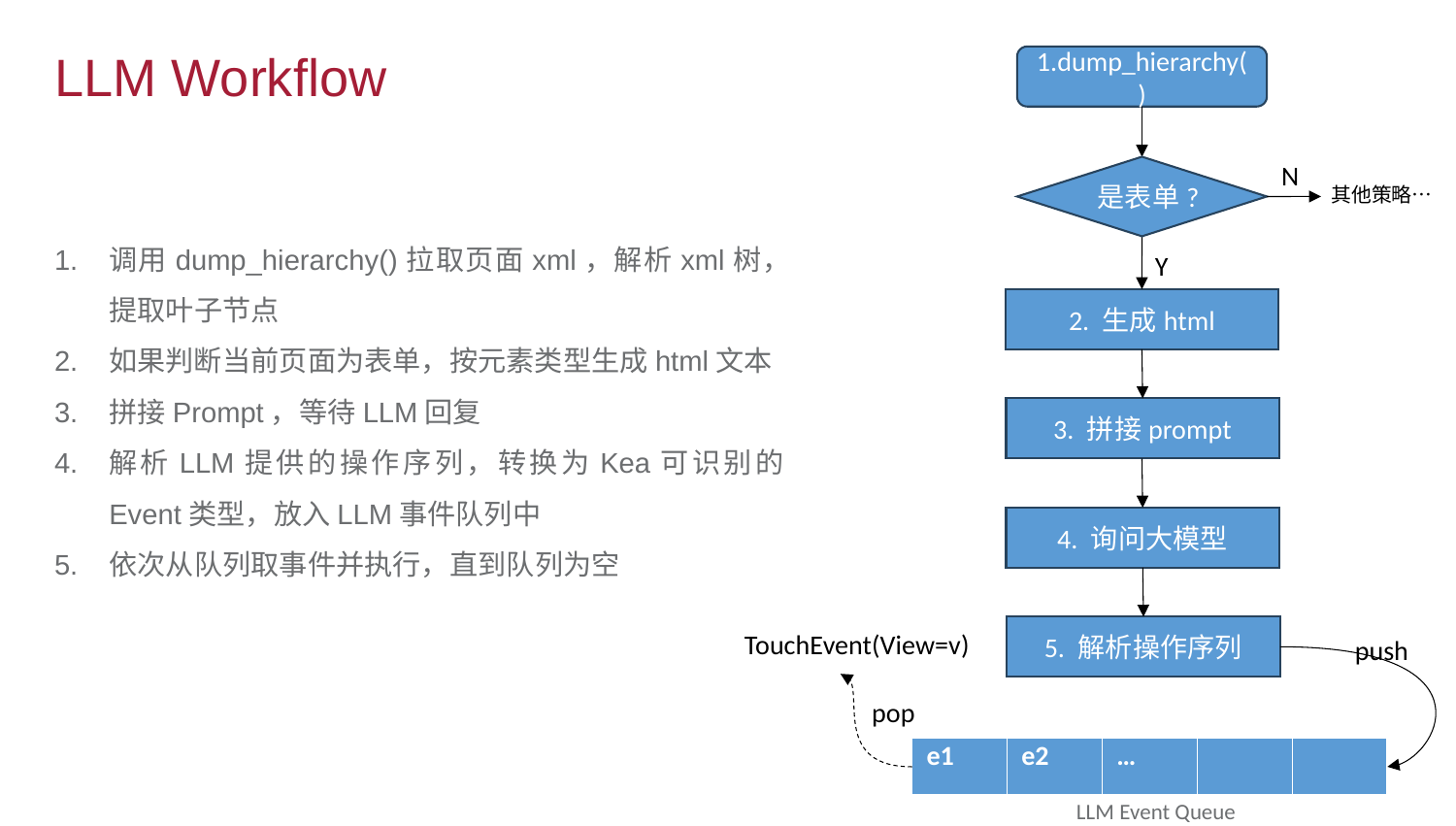

1.dump_hierarchy()
LLM Workflow
N
是表单?
其他策略…
调用dump_hierarchy()拉取页面xml，解析xml树，提取叶子节点
如果判断当前页面为表单，按元素类型生成html文本
拼接Prompt，等待LLM回复
解析LLM提供的操作序列，转换为Kea可识别的Event类型，放入LLM事件队列中
依次从队列取事件并执行，直到队列为空
Y
2. 生成html
3. 拼接prompt
4. 询问大模型
5. 解析操作序列
TouchEvent(View=v)
push
pop
| e1 | e2 | … |  |  |
| --- | --- | --- | --- | --- |
LLM Event Queue